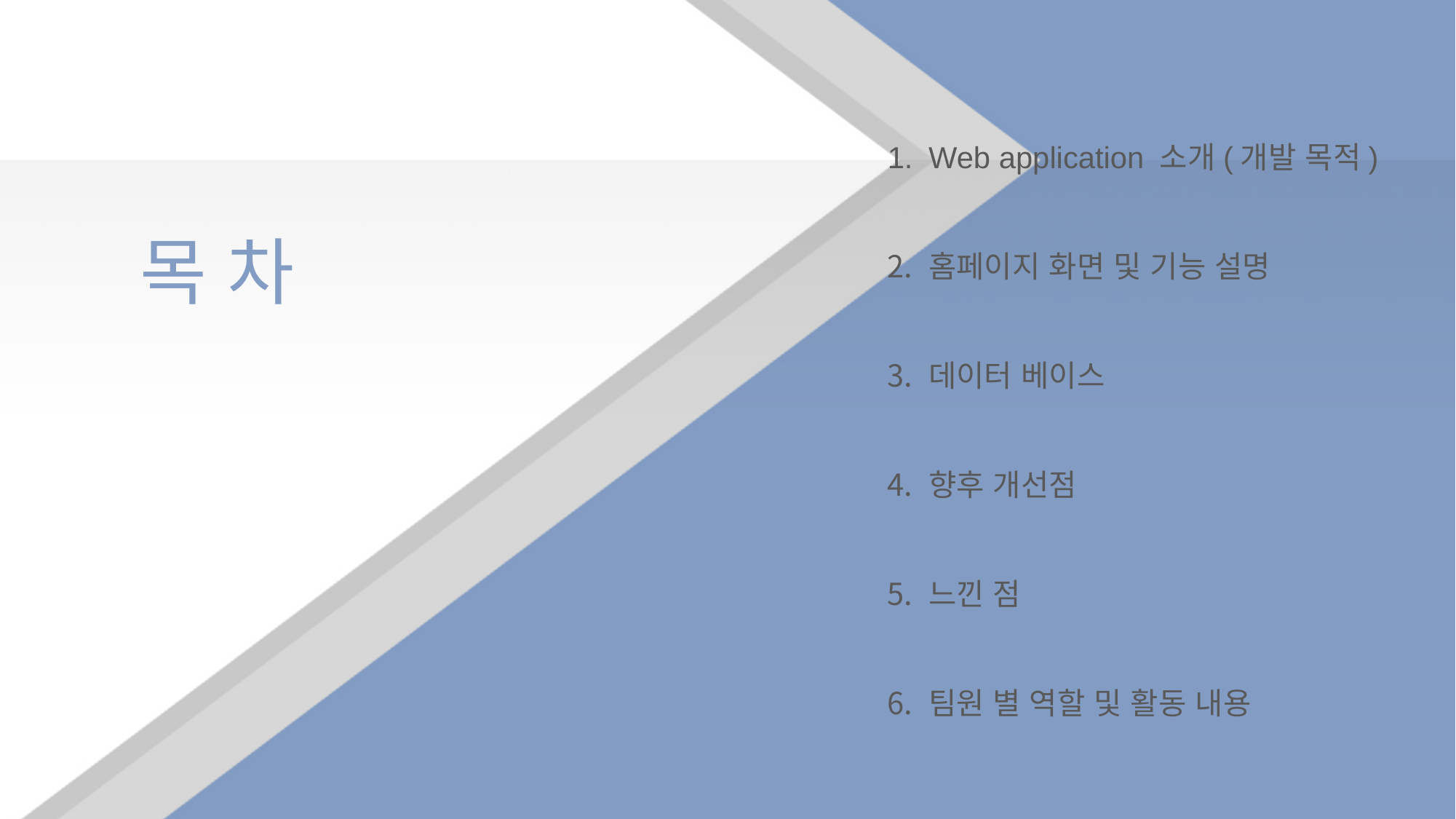

Web application 소개(개발 목적)

홈페이지 화면 및 기능 설명

데이터 베이스

향후 개선점

느낀 점

팀원 별 역할 및 활동 내용
목 차